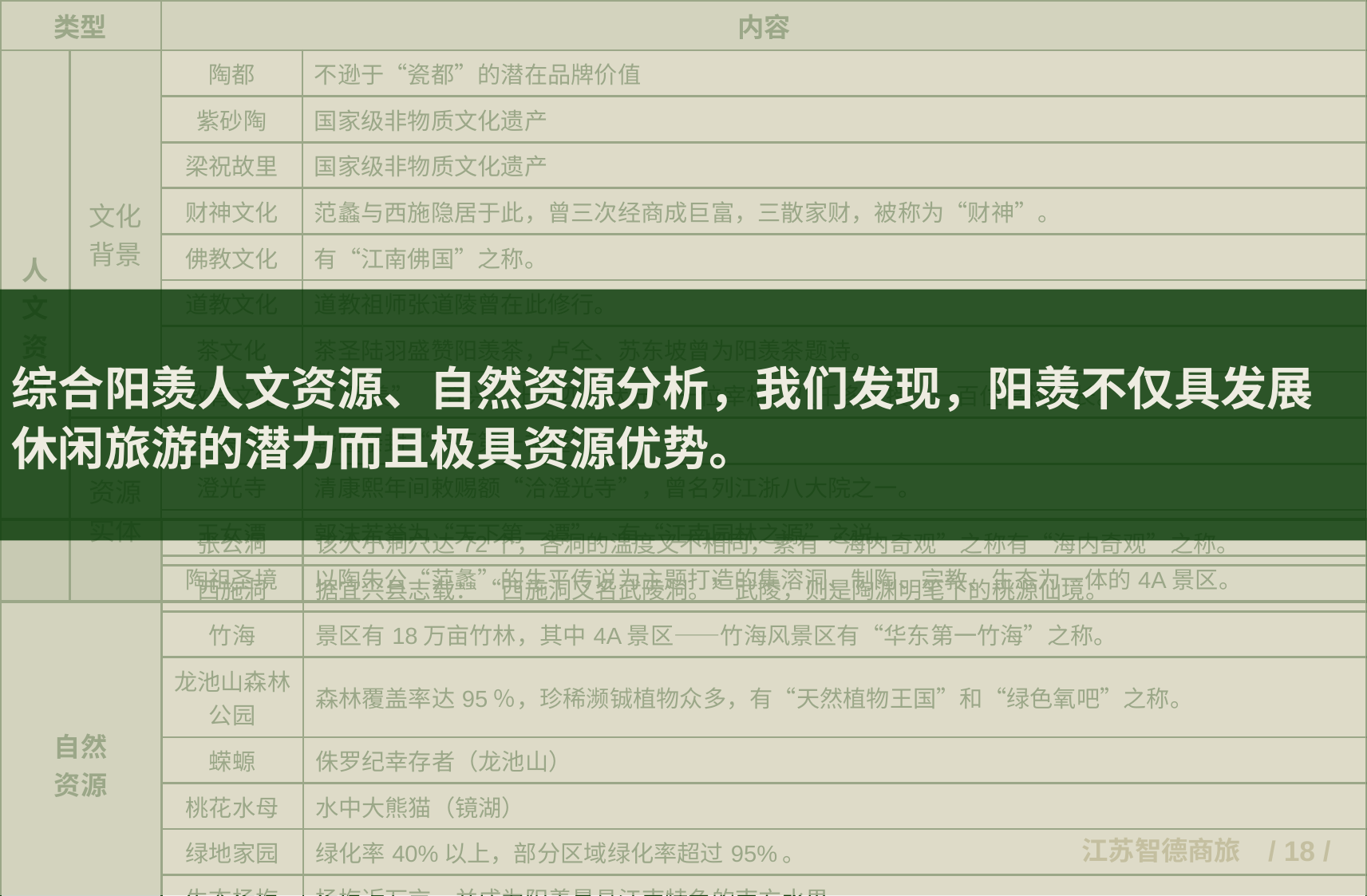

| 类型 |  | 内容 |  |
| --- | --- | --- | --- |
| 人文资源 | 文化背景 | 陶都 | 不逊于“瓷都”的潜在品牌价值 |
|  |  | 紫砂陶 | 国家级非物质文化遗产 |
|  |  | 梁祝故里 | 国家级非物质文化遗产 |
|  |  | 财神文化 | 范蠡与西施隐居于此，曾三次经商成巨富，三散家财，被称为“财神”。 |
|  |  | 佛教文化 | 有“江南佛国”之称。 |
|  |  | 道教文化 | 道教祖师张道陵曾在此修行。 |
|  |  | 茶文化 | 茶圣陆羽盛赞阳羡茶，卢仝、苏东坡曾为阳羡茶题诗。 |
|  |  | 教育文化 | “阳羡” （宜兴）出过四位状元、十位宰相、八千多教授、一百位高校校长。 |
|  | 资源实体 | 崇恩寺 | 乾隆亲封“天下第一祖庭” |
|  |  | 澄光寺 | 清康熙年间敕赐额“洽澄光寺”，曾名列江浙八大院之一。 |
|  |  | 玉女潭 | 郭沫若誉为“天下第一谭”，有“江南园林之源”之说。 |
|  |  | 陶祖圣境 | 以陶朱公“范蠡”的生平传说为主题打造的集溶洞、制陶、宗教、生态为一体的4A景区。 |

综合阳羡人文资源、自然资源分析，我们发现，阳羡不仅具发展休闲旅游的潜力而且极具资源优势。

| 自然 资源 | 张公洞 | 该大小洞穴达72个，各洞的温度又不相同，素有“海内奇观”之称有“海内奇观”之称。 |
| --- | --- | --- |
|  | 西施洞 | 据宜兴县志载：“西施洞又名武陵洞。”武陵，则是陶渊明笔下的桃源仙境。 |
|  | 竹海 | 景区有18万亩竹林，其中4A景区——竹海风景区有“华东第一竹海”之称。 |
|  | 龙池山森林公园 | 森林覆盖率达95％，珍稀濒铖植物众多，有“天然植物王国”和“绿色氧吧”之称。 |
|  | 蝾螈 | 侏罗纪幸存者（龙池山） |
|  | 桃花水母 | 水中大熊猫（镜湖） |
|  | 绿地家园 | 绿化率40%以上，部分区域绿化率超过95%。 |
|  | 生态杨梅 | 杨梅近万亩，并成为阳羡最具江南特色的南方水果。 |
|  | 茶的绿洲 | 茶园万余亩，阳羡茶为历代贡品，当今更是名品迭出。 |